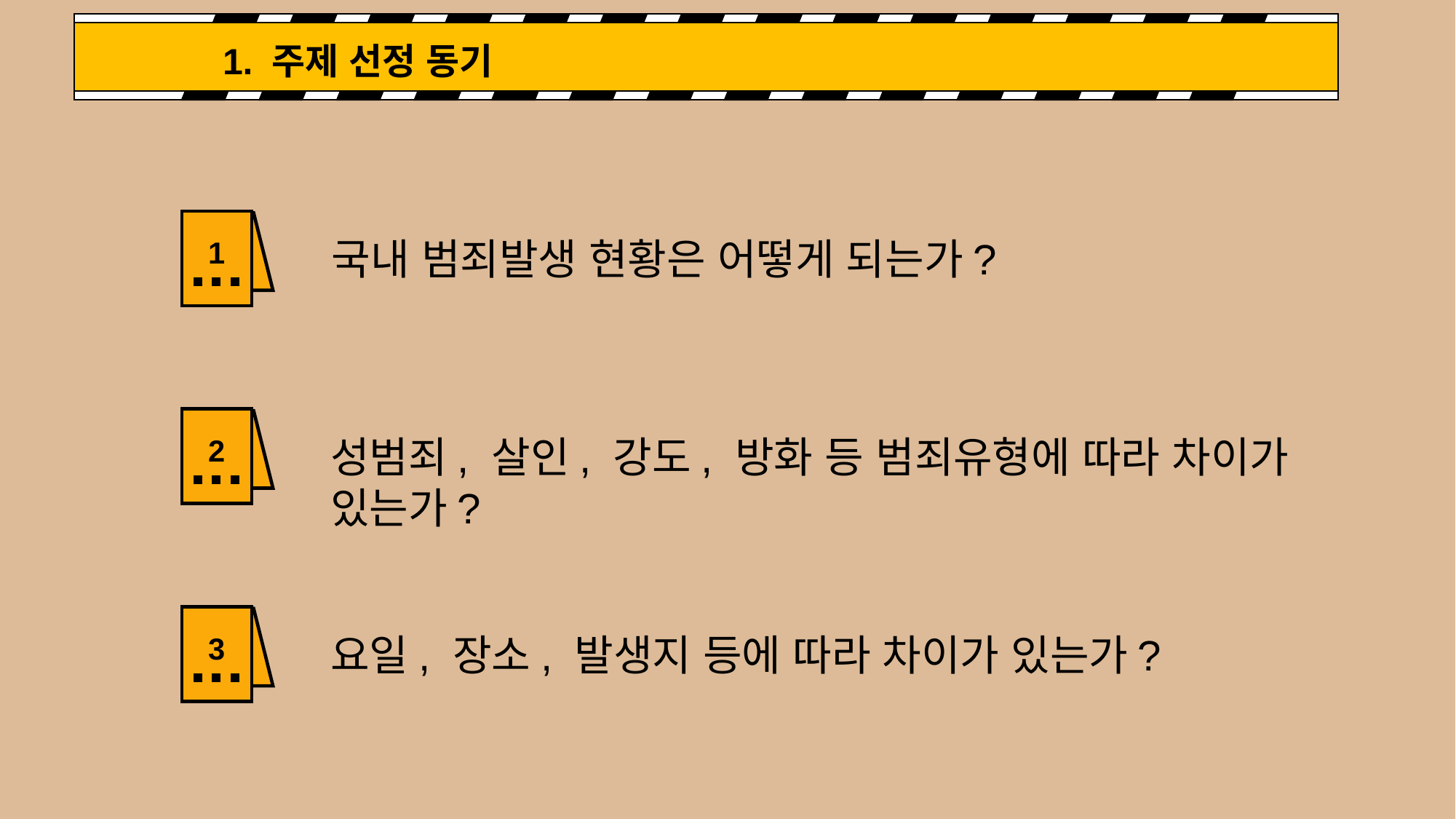

1. 주제 선정 동기

1

국내 범죄발생 현황은 어떻게 되는가?

2

성범죄, 살인, 강도, 방화 등 범죄유형에 따라 차이가 있는가?

3

요일, 장소, 발생지 등에 따라 차이가 있는가?